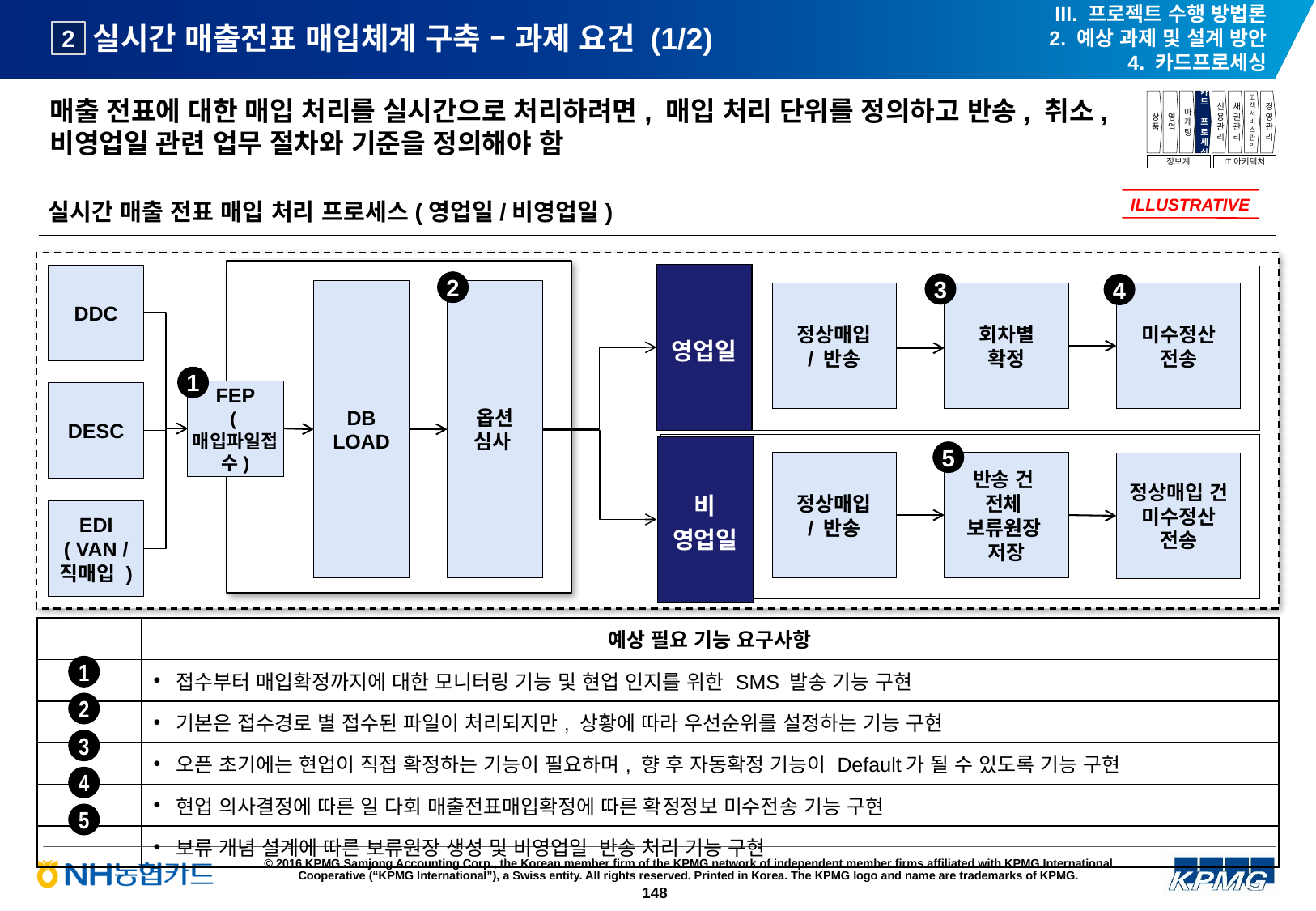

III. 프로젝트 수행 방법론
2. 예상 과제 및 설계 방안
4. 카드프로세싱
# 실시간 매출전표 매입체계 구축 – 과제 요건 (1/2)
2
매출 전표에 대한 매입 처리를 실시간으로 처리하려면, 매입 처리 단위를 정의하고 반송, 취소, 비영업일 관련 업무 절차와 기준을 정의해야 함
상품
영업
마케팅
카드
프로세싱
신용관리
채권관리
고객서비스관리
경영관리
정보계
IT아키텍처
실시간 매출 전표 매입 처리 프로세스(영업일/비영업일)
ILLUSTRATIVE

영업일
DDC

2
3
4
DB
LOAD
옵션
심사
정상매입
/ 반송
회차별
확정
미수정산
전송
1
FEP
(매입파일접수)
DESC

비
영업일
5
정상매입
/ 반송
반송 건
전체
보류원장
저장
정상매입 건 미수정산
전송
EDI
( VAN /
직매입 )
|  | 예상 필요 기능 요구사항 |
| --- | --- |
|  | 접수부터 매입확정까지에 대한 모니터링 기능 및 현업 인지를 위한 SMS 발송 기능 구현 |
|  | 기본은 접수경로 별 접수된 파일이 처리되지만, 상황에 따라 우선순위를 설정하는 기능 구현 |
|  | 오픈 초기에는 현업이 직접 확정하는 기능이 필요하며, 향 후 자동확정 기능이 Default가 될 수 있도록 기능 구현 |
|  | 현업 의사결정에 따른 일 다회 매출전표매입확정에 따른 확정정보 미수전송 기능 구현 |
|  | 보류 개념 설계에 따른 보류원장 생성 및 비영업일 반송 처리 기능 구현 |
1
2
3
4
5